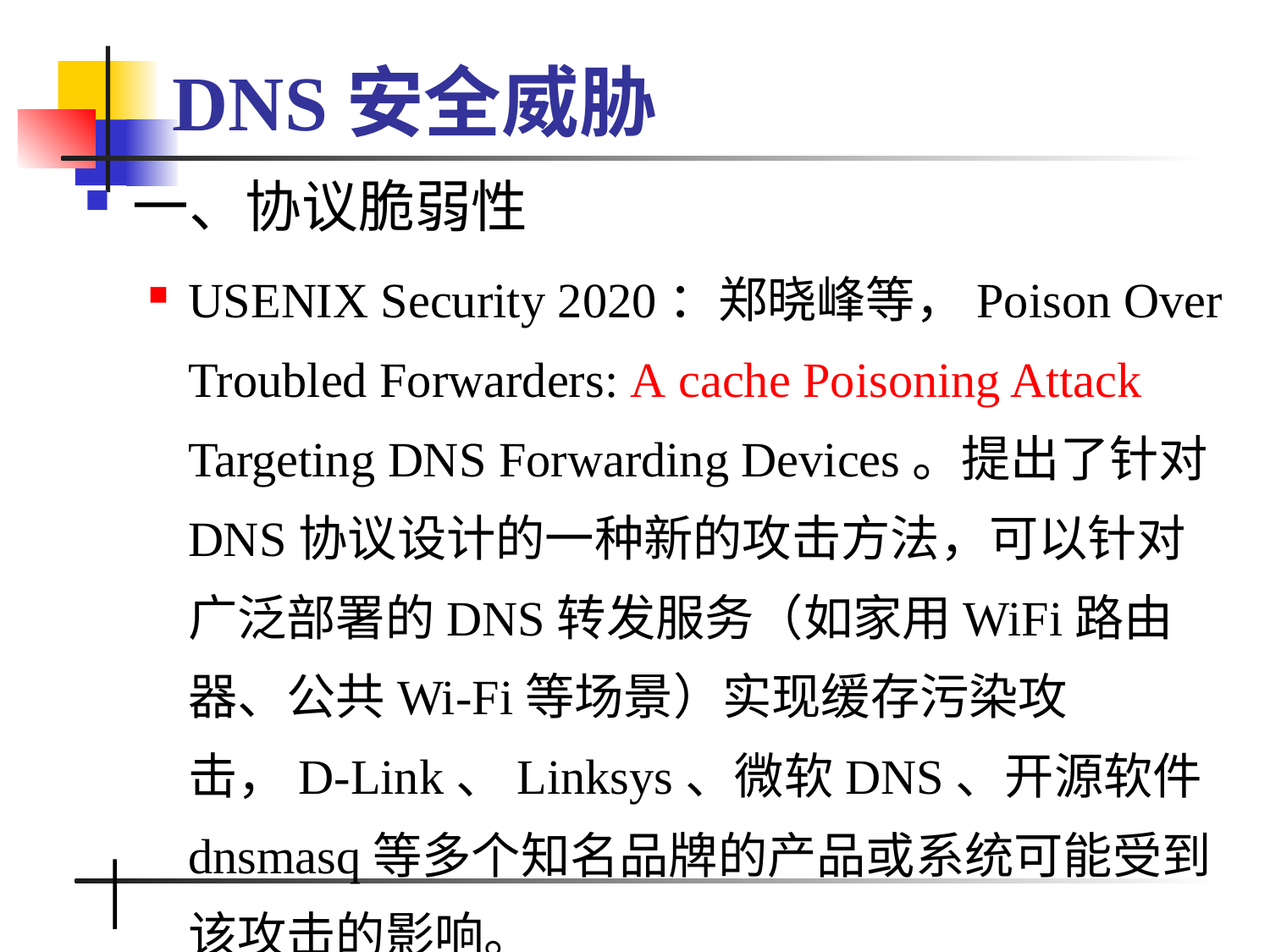

# DNS安全威胁
一、协议脆弱性
USENIX Security 2020：郑晓峰等，Poison Over Troubled Forwarders: A cache Poisoning Attack Targeting DNS Forwarding Devices。提出了针对DNS协议设计的一种新的攻击方法，可以针对广泛部署的DNS转发服务（如家用WiFi路由器、公共Wi-Fi等场景）实现缓存污染攻击，D-Link、Linksys、微软DNS、开源软件dnsmasq等多个知名品牌的产品或系统可能受到该攻击的影响。